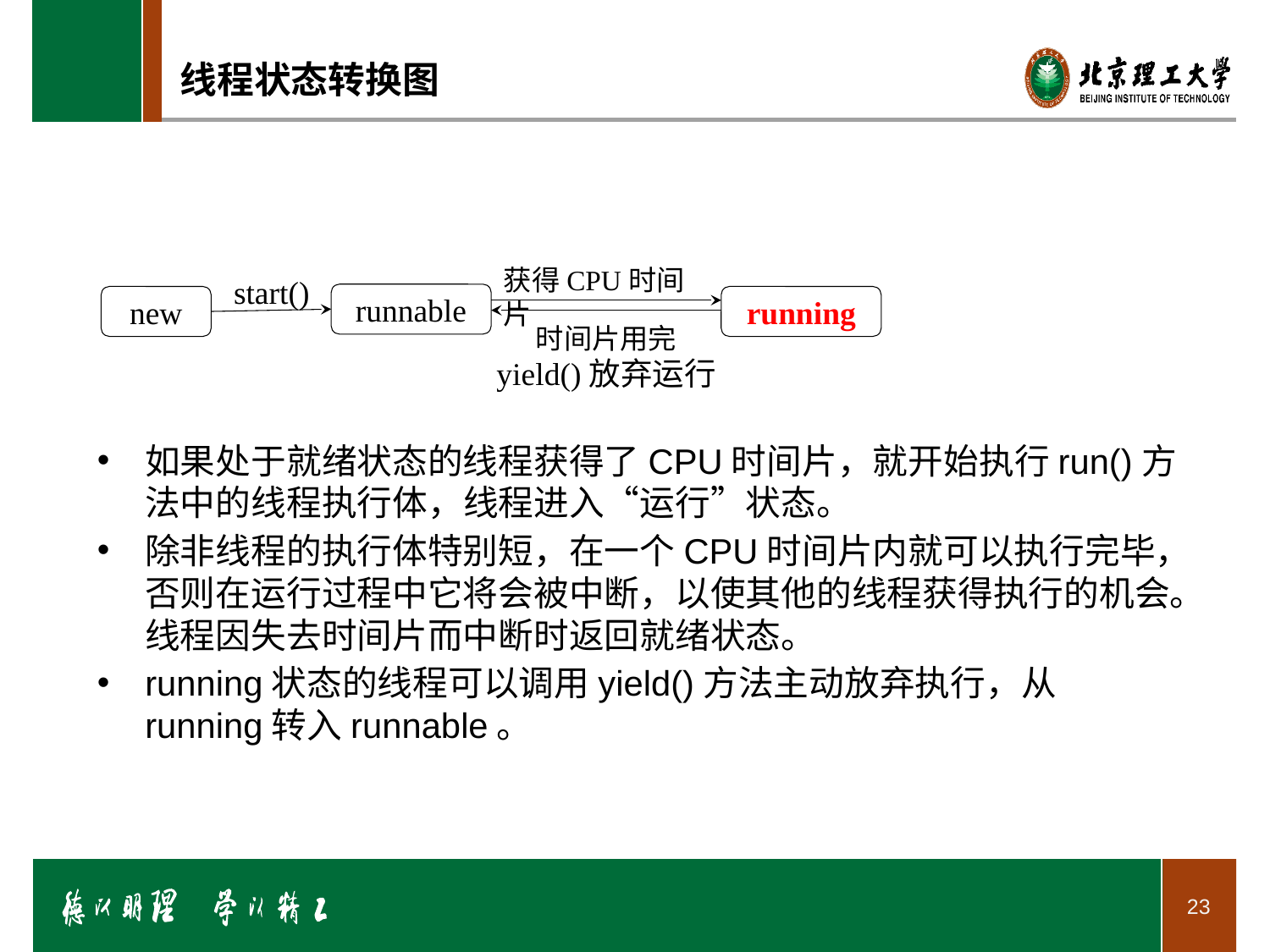

# 线程状态转换图
获得CPU时间片
start()
runnable
new
running
时间片用完
yield()放弃运行
如果处于就绪状态的线程获得了CPU时间片，就开始执行run()方法中的线程执行体，线程进入“运行”状态。
除非线程的执行体特别短，在一个CPU时间片内就可以执行完毕，否则在运行过程中它将会被中断，以使其他的线程获得执行的机会。线程因失去时间片而中断时返回就绪状态。
running状态的线程可以调用yield()方法主动放弃执行，从running转入runnable。